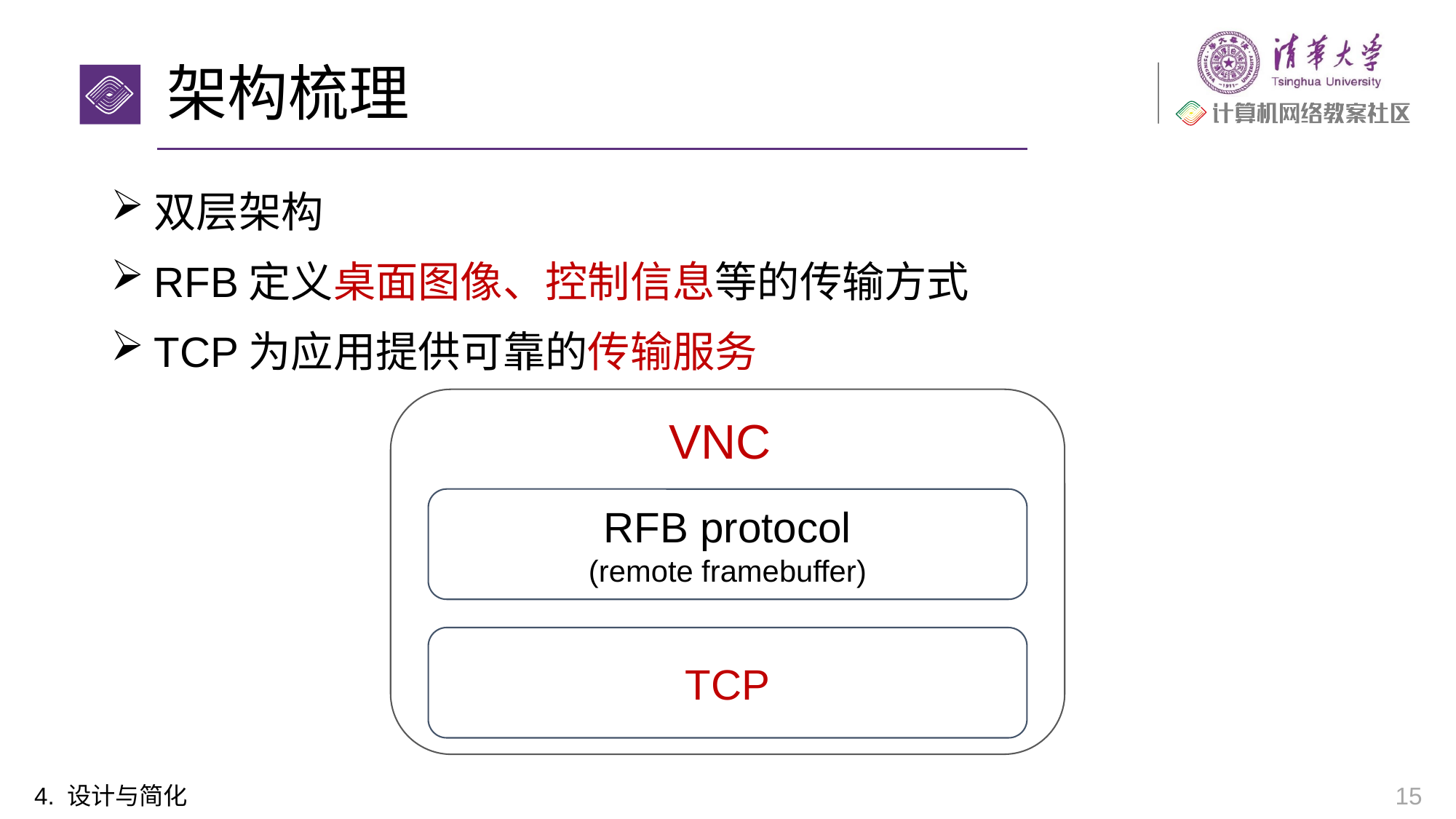

# 架构梳理
双层架构
RFB定义桌面图像、控制信息等的传输方式
TCP为应用提供可靠的传输服务

VNC
RFB protocol
(remote framebuffer)
TCP

4. 设计与简化
15